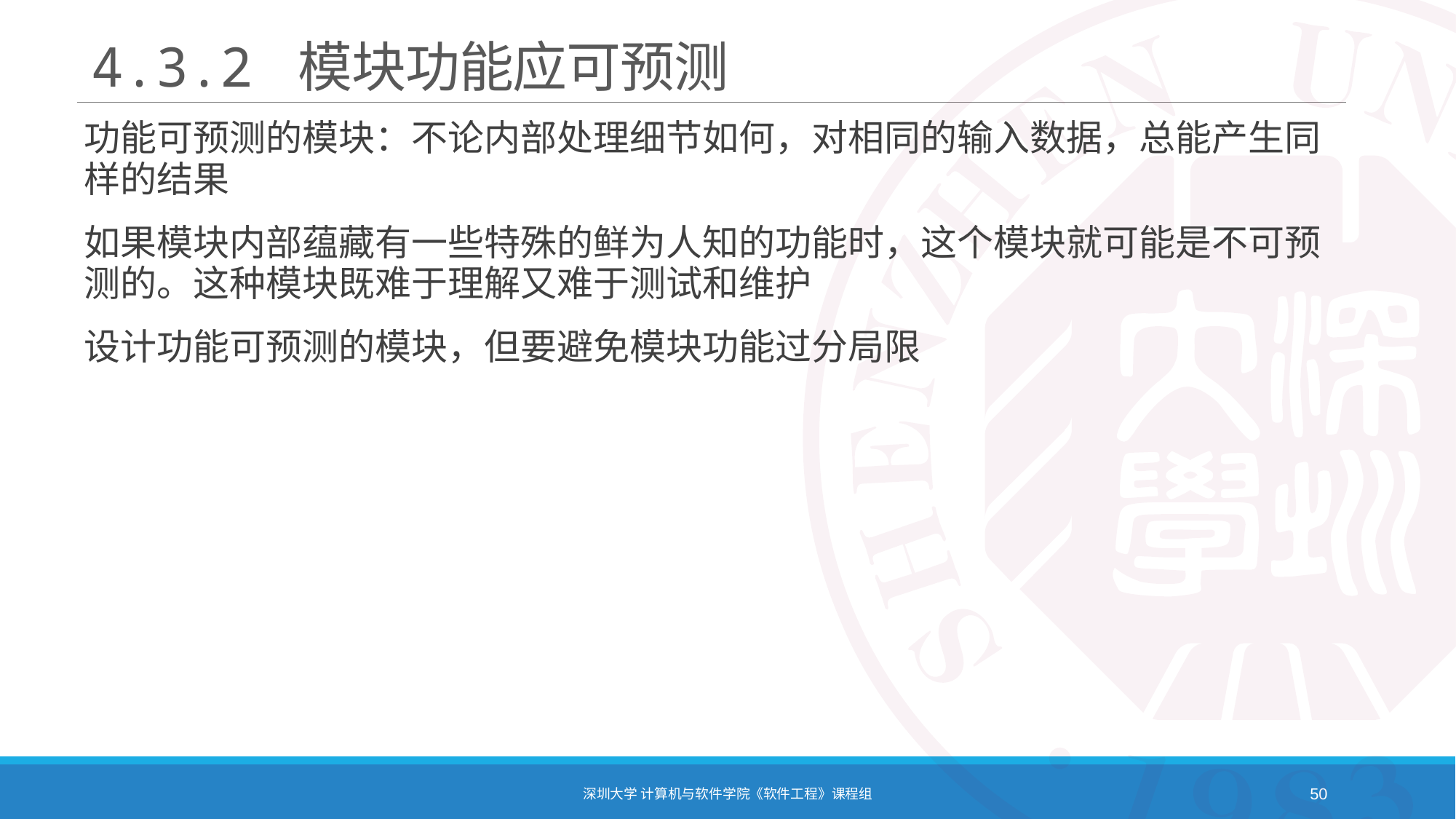

# 4.3.2 模块功能应可预测
功能可预测的模块：不论内部处理细节如何，对相同的输入数据，总能产生同样的结果
如果模块内部蕴藏有一些特殊的鲜为人知的功能时，这个模块就可能是不可预测的。这种模块既难于理解又难于测试和维护
设计功能可预测的模块，但要避免模块功能过分局限

深圳大学 计算机与软件学院《软件工程》课程组
50